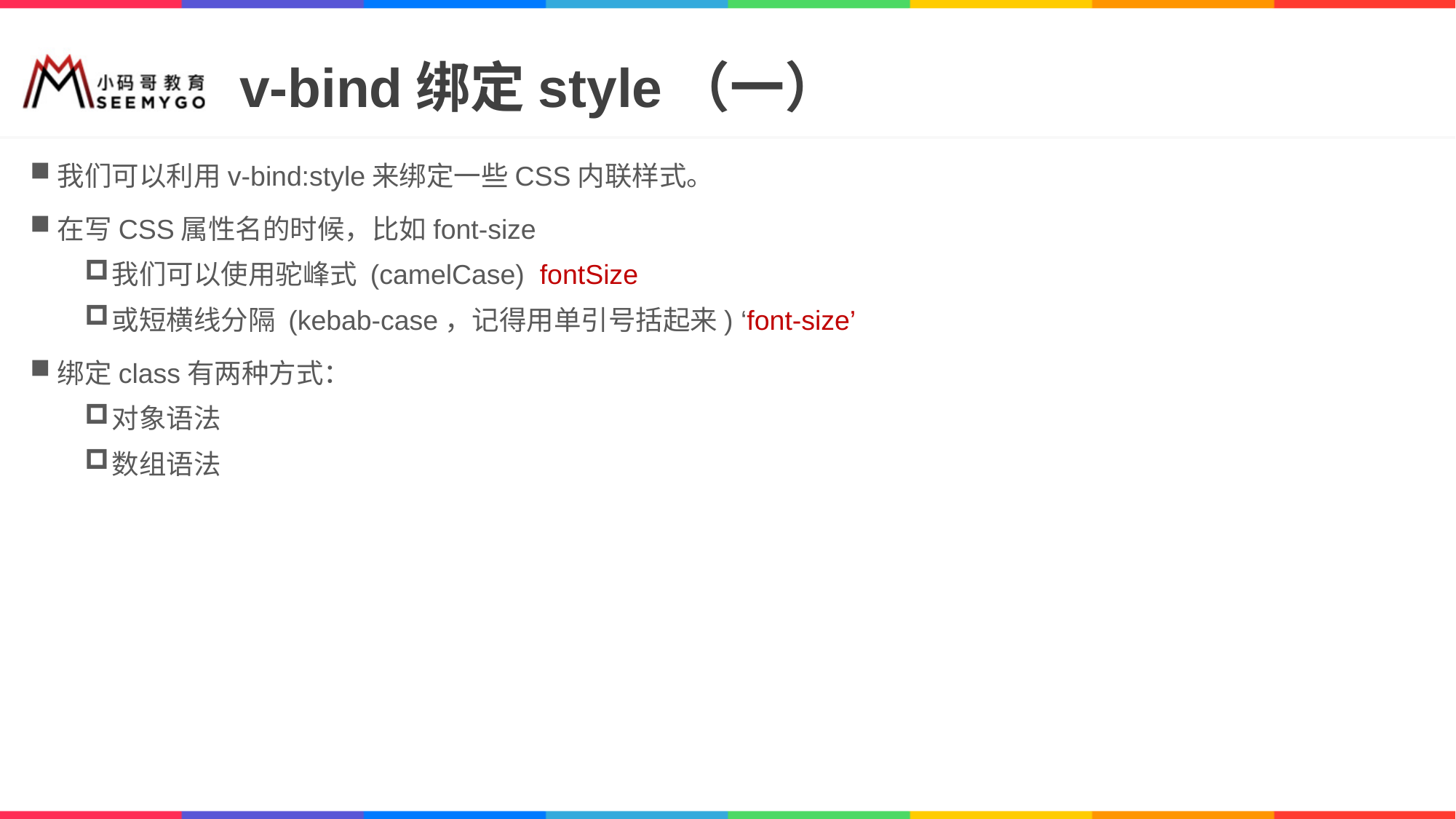

# v-bind绑定style（一）
我们可以利用v-bind:style来绑定一些CSS内联样式。
在写CSS属性名的时候，比如font-size
我们可以使用驼峰式 (camelCase)  fontSize
或短横线分隔 (kebab-case，记得用单引号括起来) ‘font-size’
绑定class有两种方式：
对象语法
数组语法